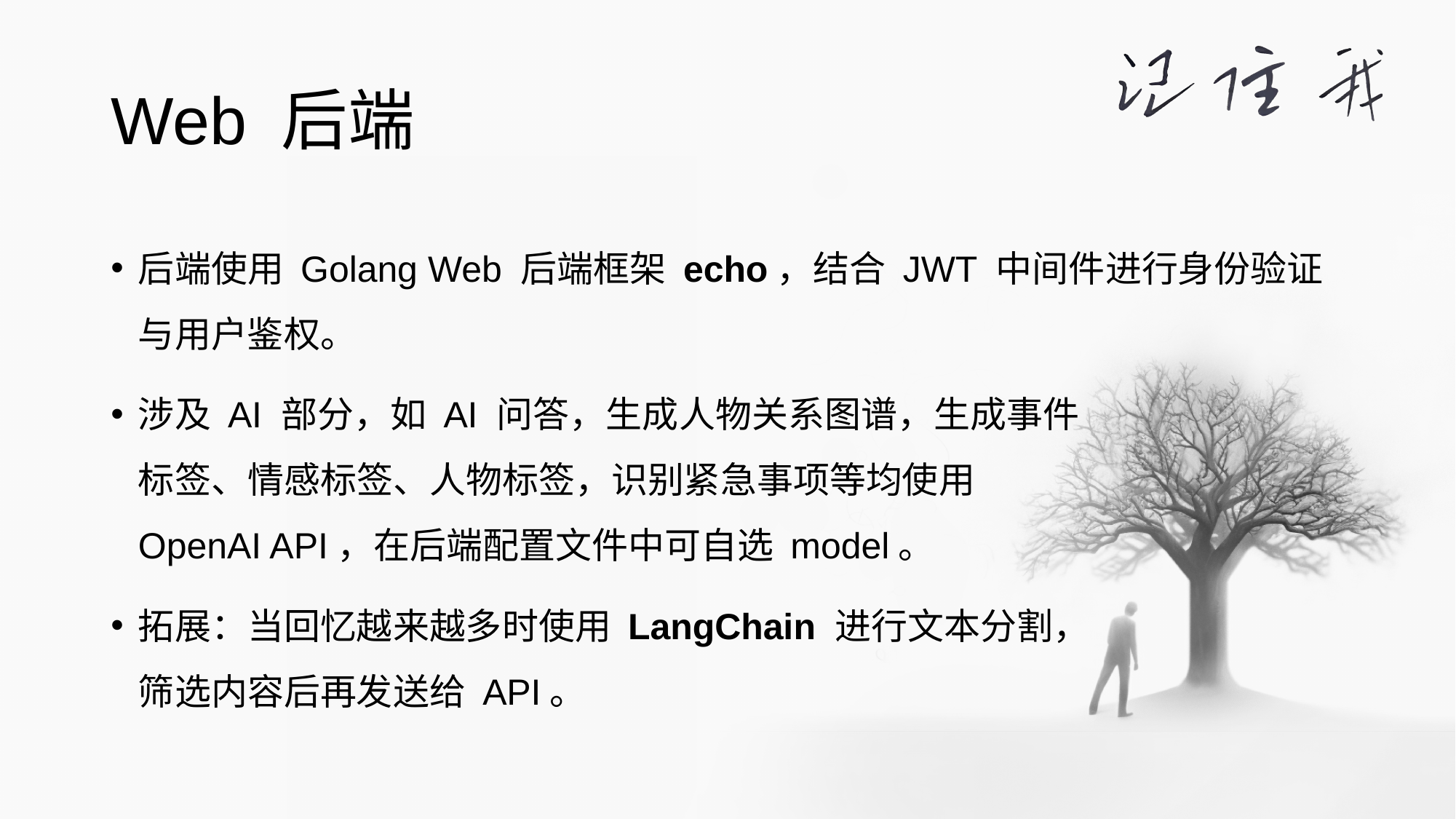

# Web 后端
后端使用 Golang Web 后端框架 echo，结合 JWT 中间件进行身份验证与用户鉴权。
涉及 AI 部分，如 AI 问答，生成人物关系图谱，生成事件
标签、情感标签、人物标签，识别紧急事项等均使用
OpenAI API，在后端配置文件中可自选 model。
拓展：当回忆越来越多时使用 LangChain 进行文本分割，
筛选内容后再发送给 API。